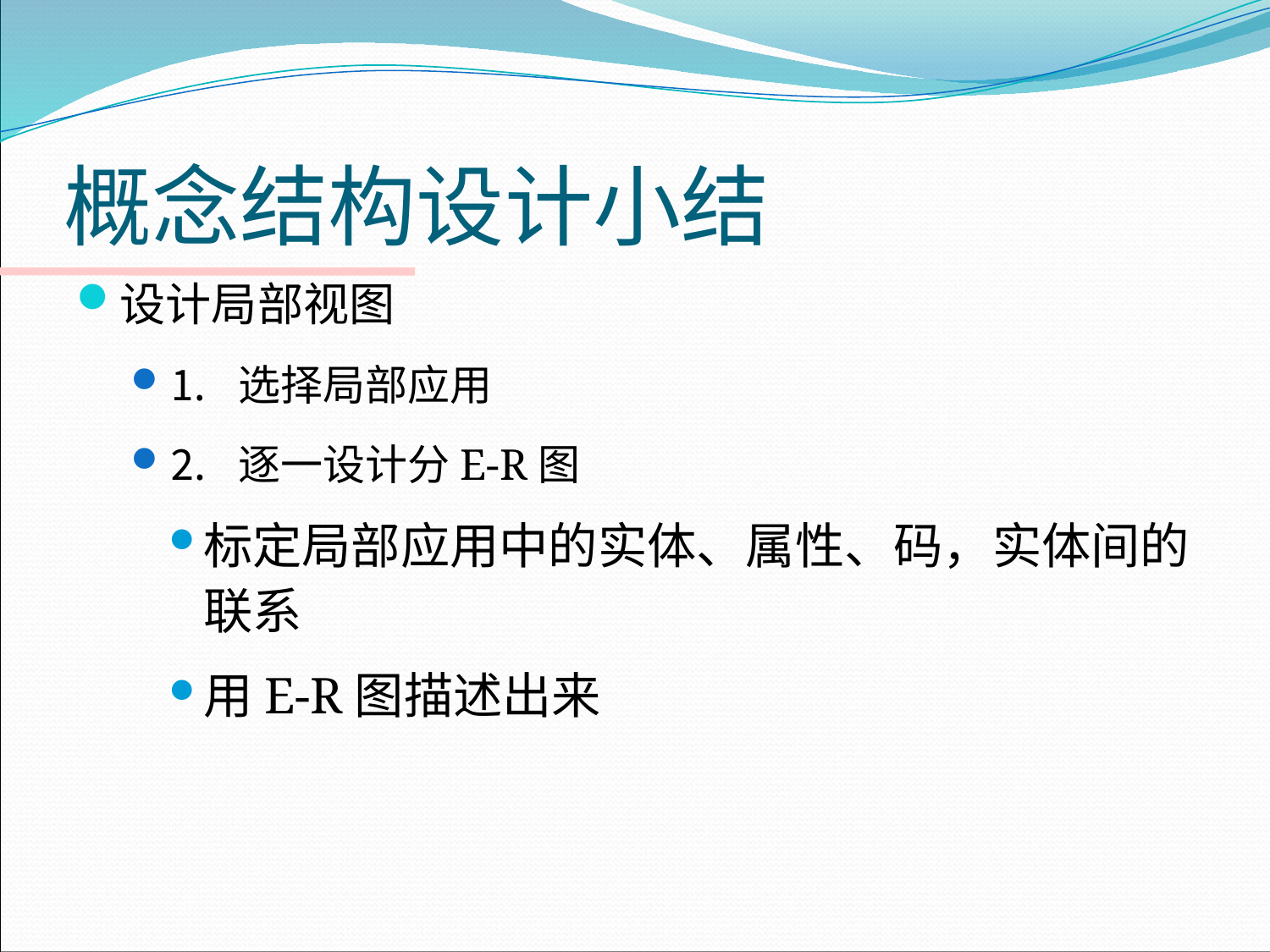

# 概念结构设计小结
设计局部视图
⒈  选择局部应用
⒉  逐一设计分E-R图
标定局部应用中的实体、属性、码，实体间的联系
用E-R图描述出来

739